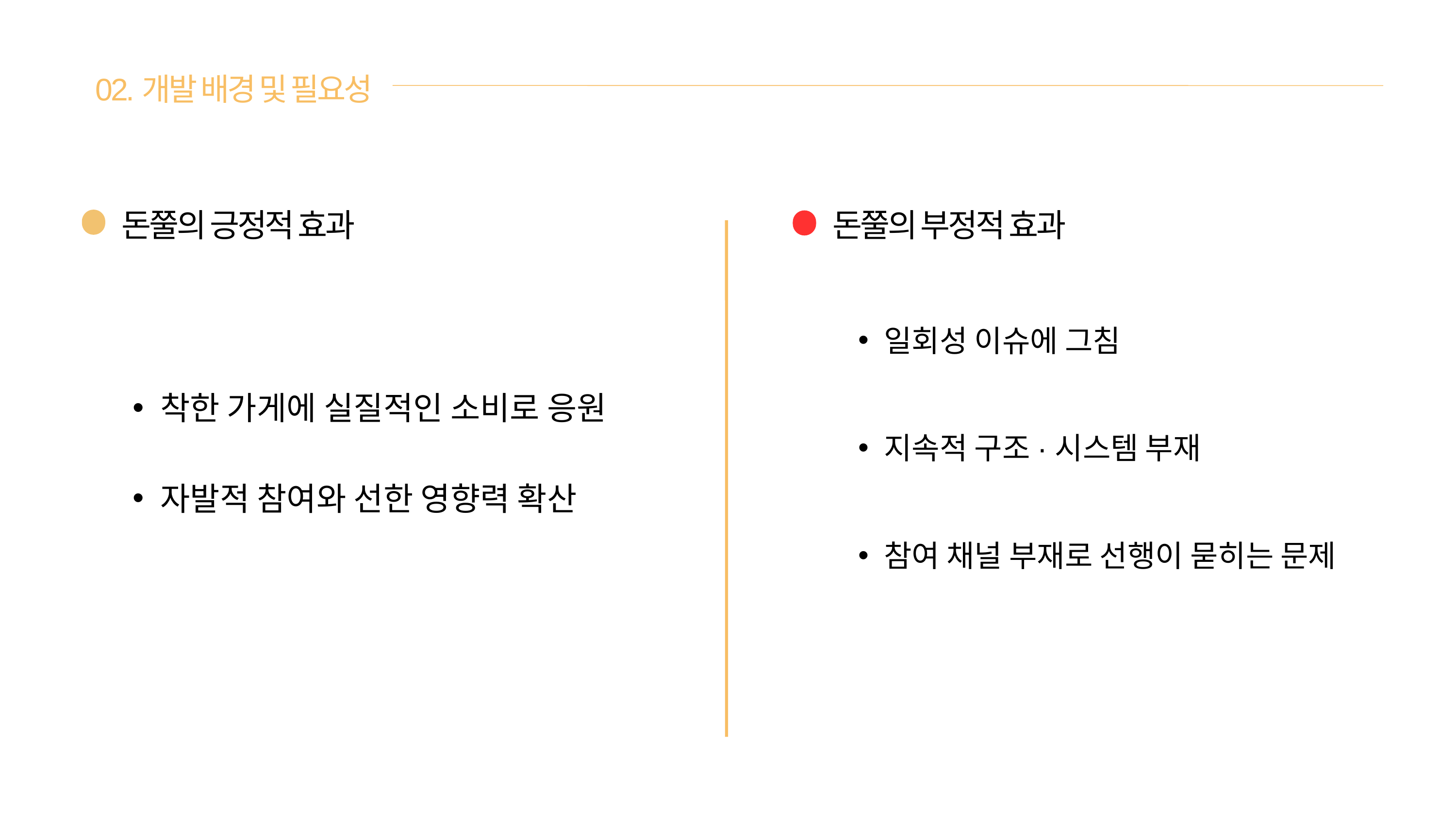

02.개발 배경 및 필요성

돈쭐의 긍정적 효과
돈쭐의 부정적 효과

일회성 이슈에 그침

지속적 구조·시스템 부재

참여 채널 부재로 선행이 묻히는 문제
착한 가게에 실질적인 소비로 응원

자발적 참여와 선한 영향력 확산